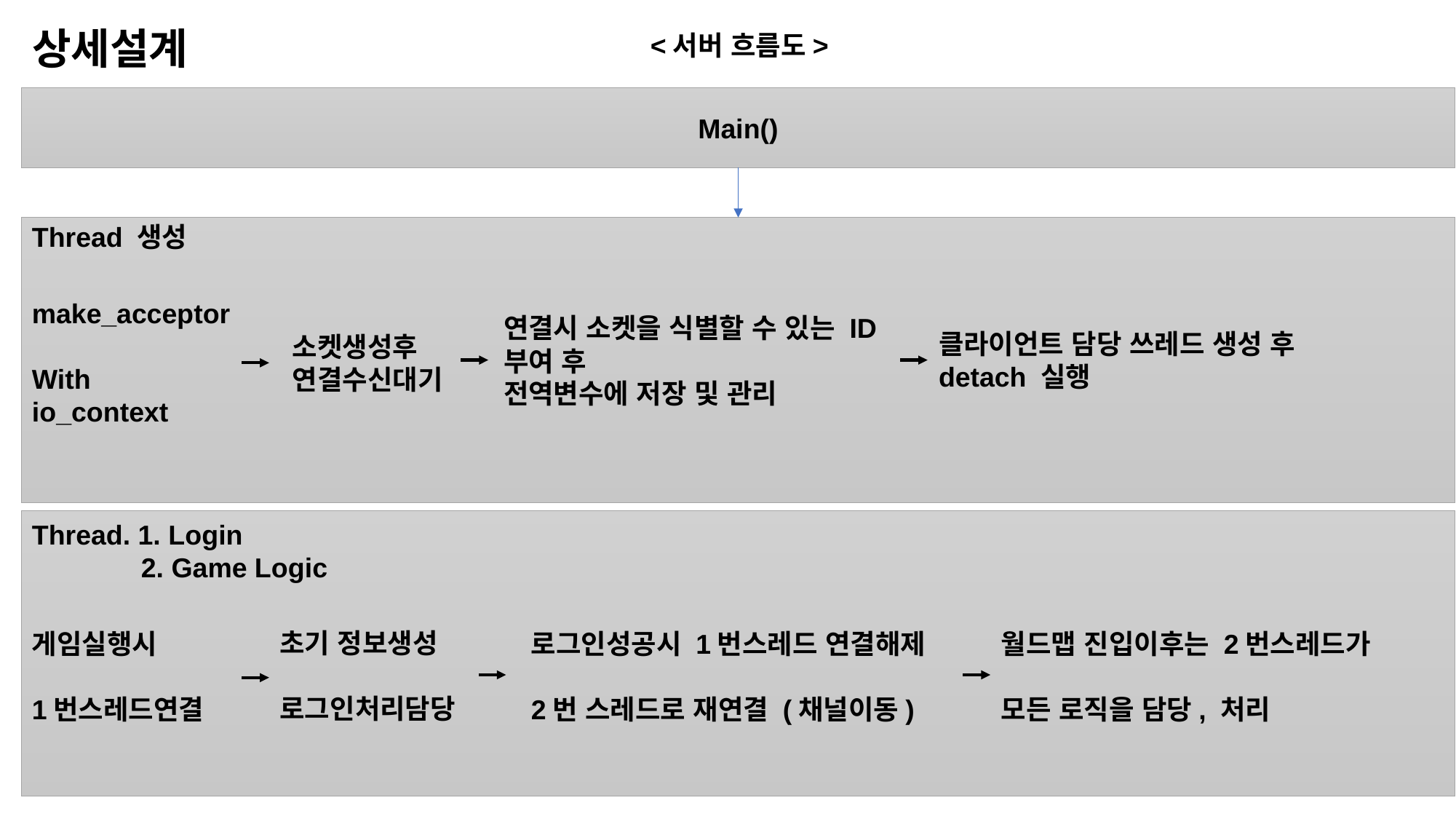

상세설계
<서버 흐름도>
Main()
Thread 생성

make_acceptor

With
io_context
연결시 소켓을 식별할 수 있는 ID부여 후
전역변수에 저장 및 관리
클라이언트 담당 쓰레드 생성 후
detach 실행
소켓생성후
연결수신대기

Thread. 1. Login
	2. Game Logic
초기 정보생성

로그인처리담당
게임실행시

1번스레드연결
로그인성공시 1번스레드 연결해제

2번 스레드로 재연결 (채널이동)

월드맵 진입이후는 2번스레드가

모든 로직을 담당, 처리